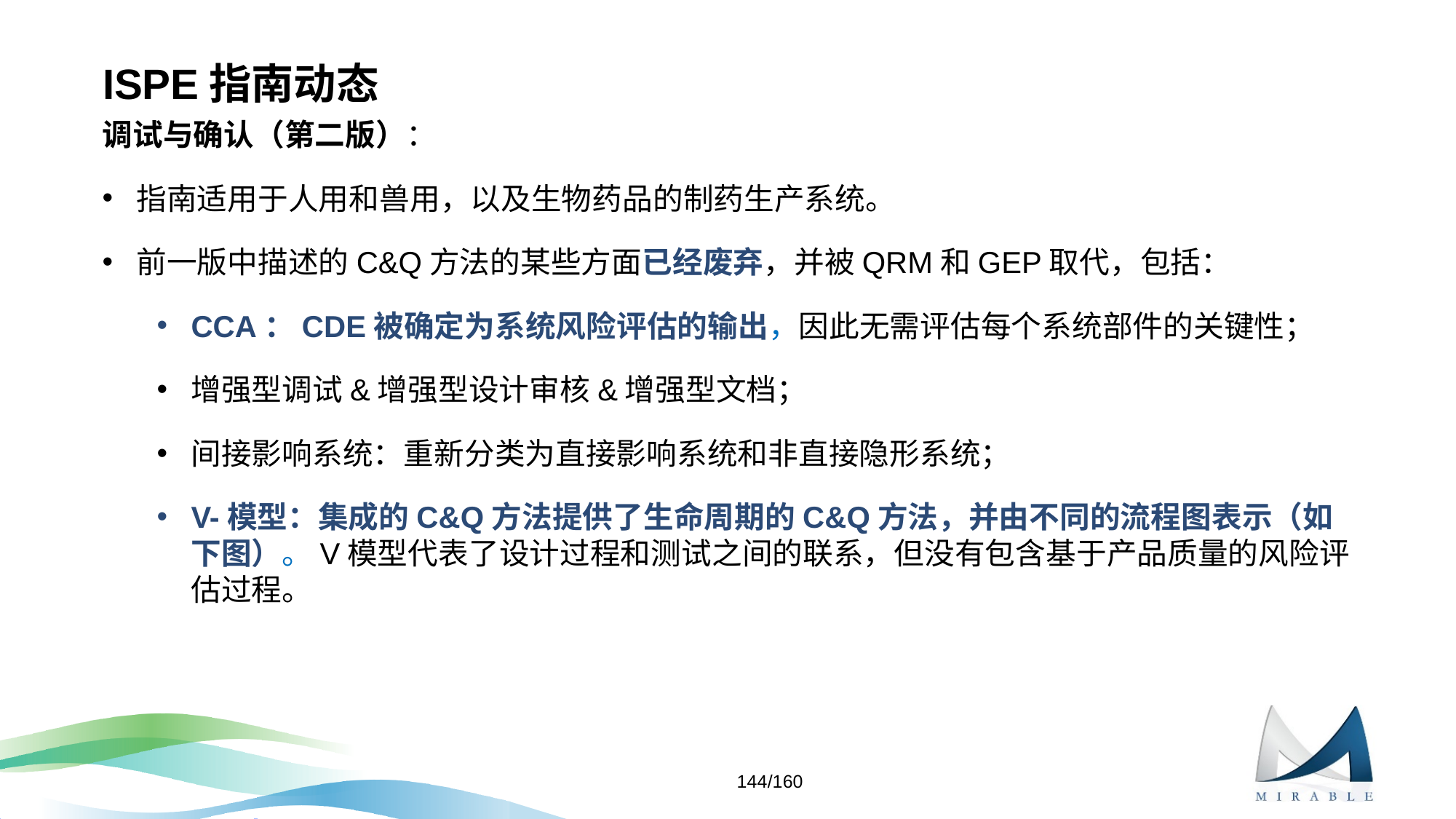

# ISPE指南动态
调试与确认（第二版）：
指南适用于人用和兽用，以及生物药品的制药生产系统。
前一版中描述的C&Q方法的某些方面已经废弃，并被QRM和GEP取代，包括：
CCA：CDE被确定为系统风险评估的输出，因此无需评估每个系统部件的关键性；
增强型调试&增强型设计审核&增强型文档；
间接影响系统：重新分类为直接影响系统和非直接隐形系统；
V-模型：集成的C&Q方法提供了生命周期的C&Q方法，并由不同的流程图表示（如下图）。V模型代表了设计过程和测试之间的联系，但没有包含基于产品质量的风险评估过程。

144/160